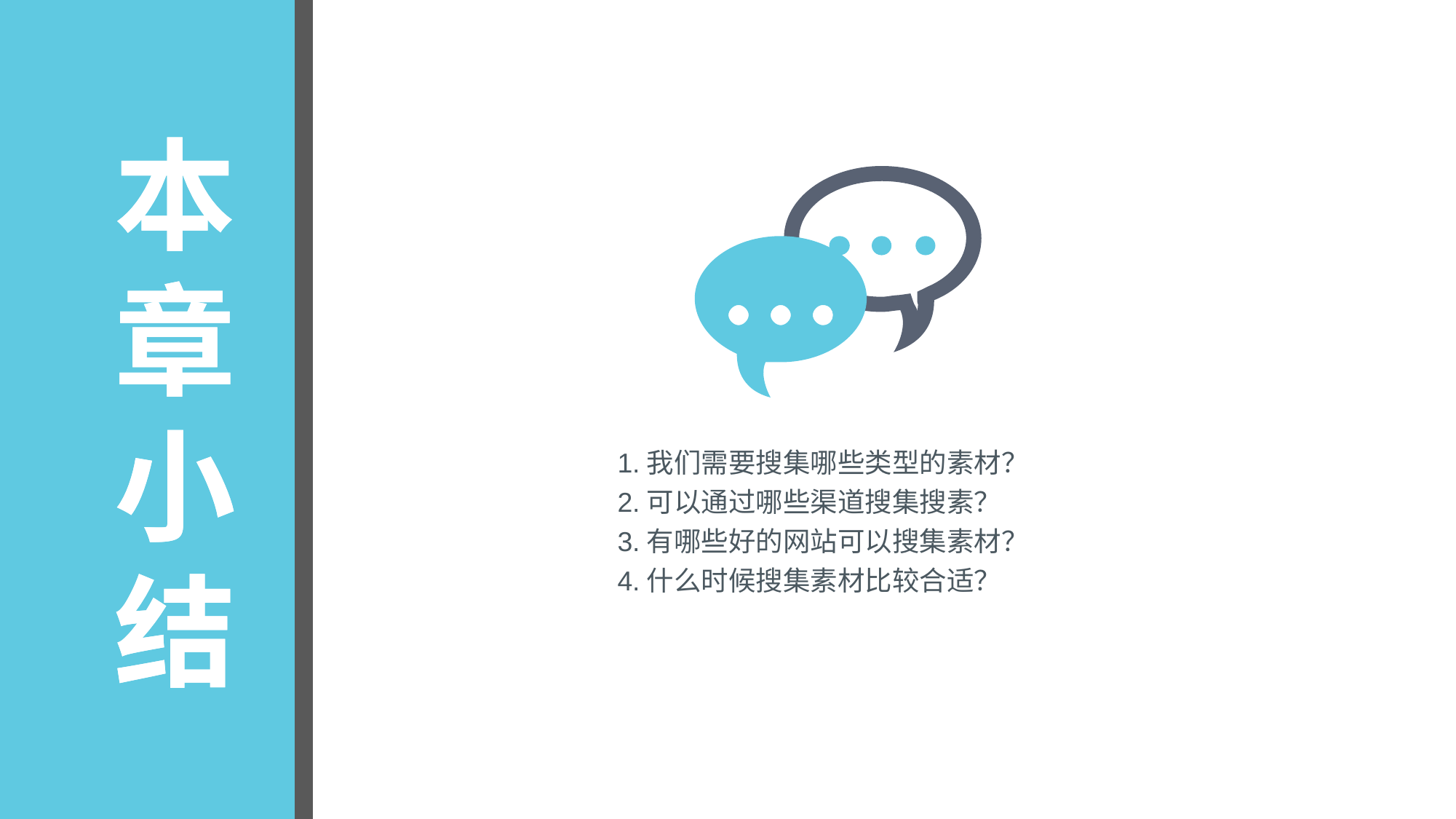

本
章
小
结
本
章
小
结

1.我们需要搜集哪些类型的素材？
2.可以通过哪些渠道搜集搜素？
3.有哪些好的网站可以搜集素材？
4.什么时候搜集素材比较合适？